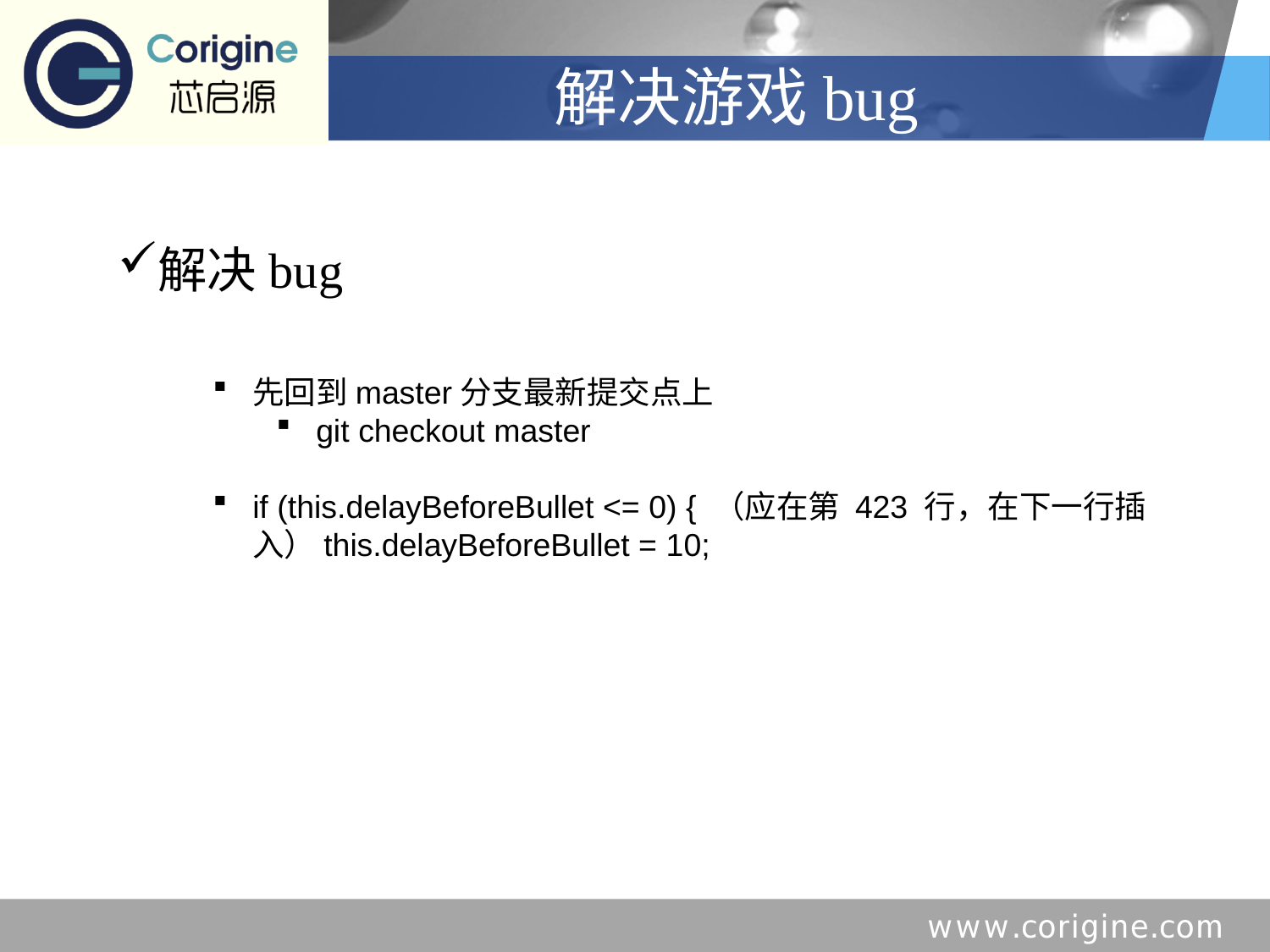

# 解决游戏bug
解决bug

先回到master分支最新提交点上
git checkout master

if (this.delayBeforeBullet <= 0) { （应在第 423 行，在下一行插入）this.delayBeforeBullet = 10;